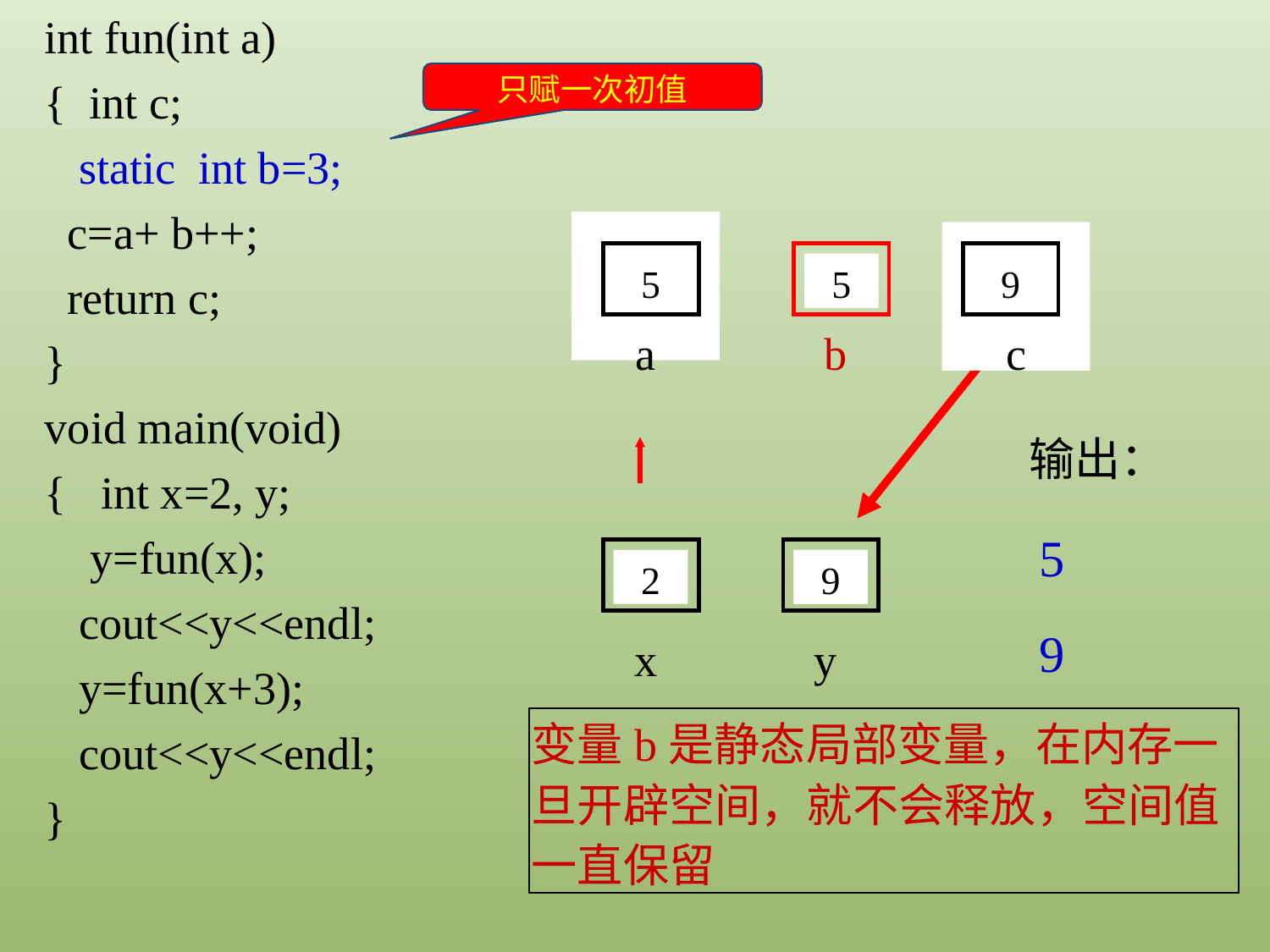

int fun(int a)
{  int c;
   static  int b=3;
  c=a+ b++;
  return c;
}
void main(void)
{   int x=2, y;
    y=fun(x);
   cout<<y<<endl;
   y=fun(x+3);
   cout<<y<<endl;
}
只赋一次初值

2
5
3
4
5
5
9
a
a
b
c
c

输出：

5

2
5
9
9
x
y
变量b是静态局部变量，在内存一旦开辟空间，就不会释放，空间值一直保留
234